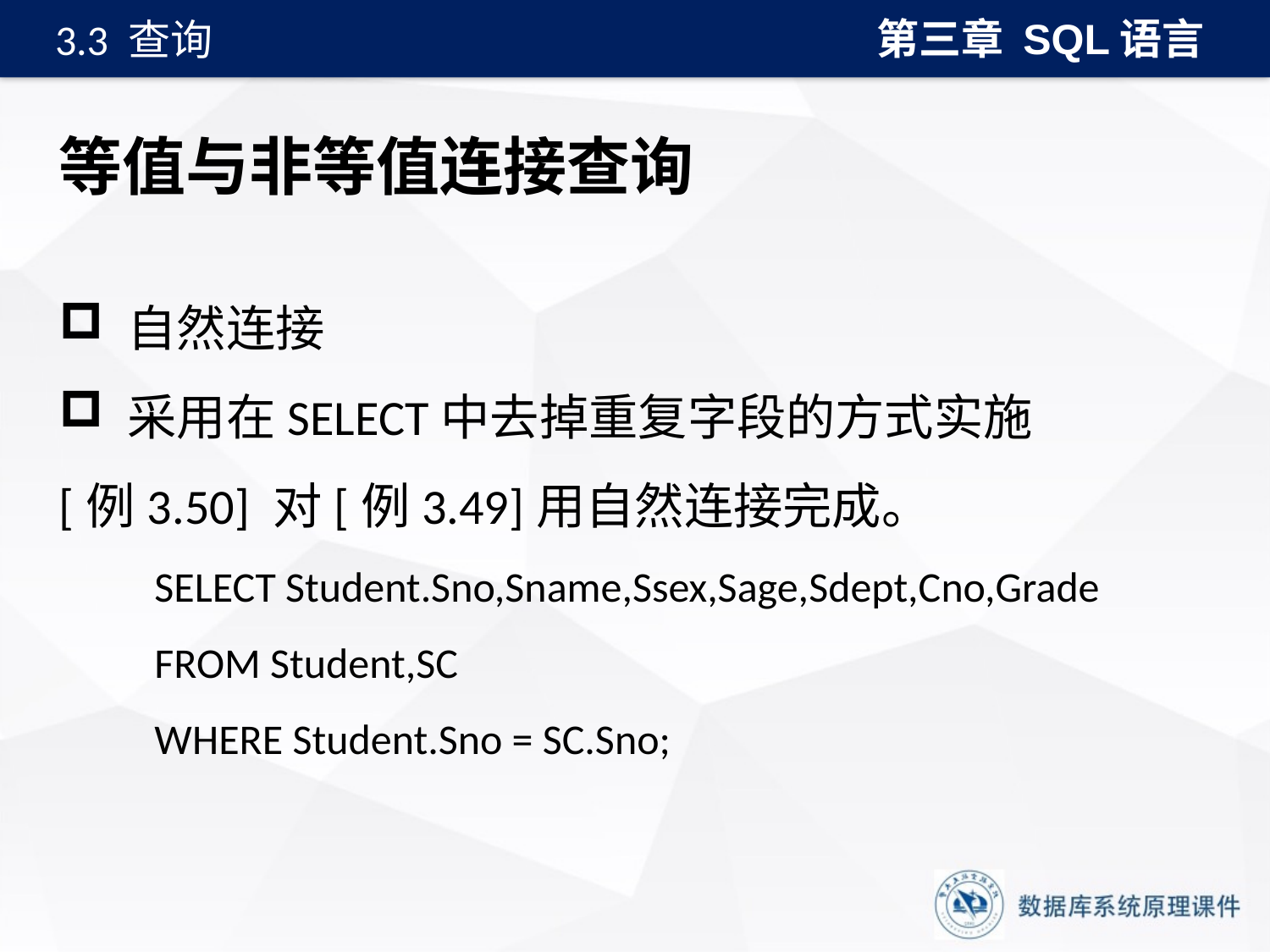

第三章 SQL语言
3.3 查询
# 等值与非等值连接查询
 自然连接
 采用在SELECT中去掉重复字段的方式实施
[例3.50] 对[例3.49]用自然连接完成。
          SELECT Student.Sno,Sname,Ssex,Sage,Sdept,Cno,Grade
          FROM Student,SC
          WHERE Student.Sno = SC.Sno;